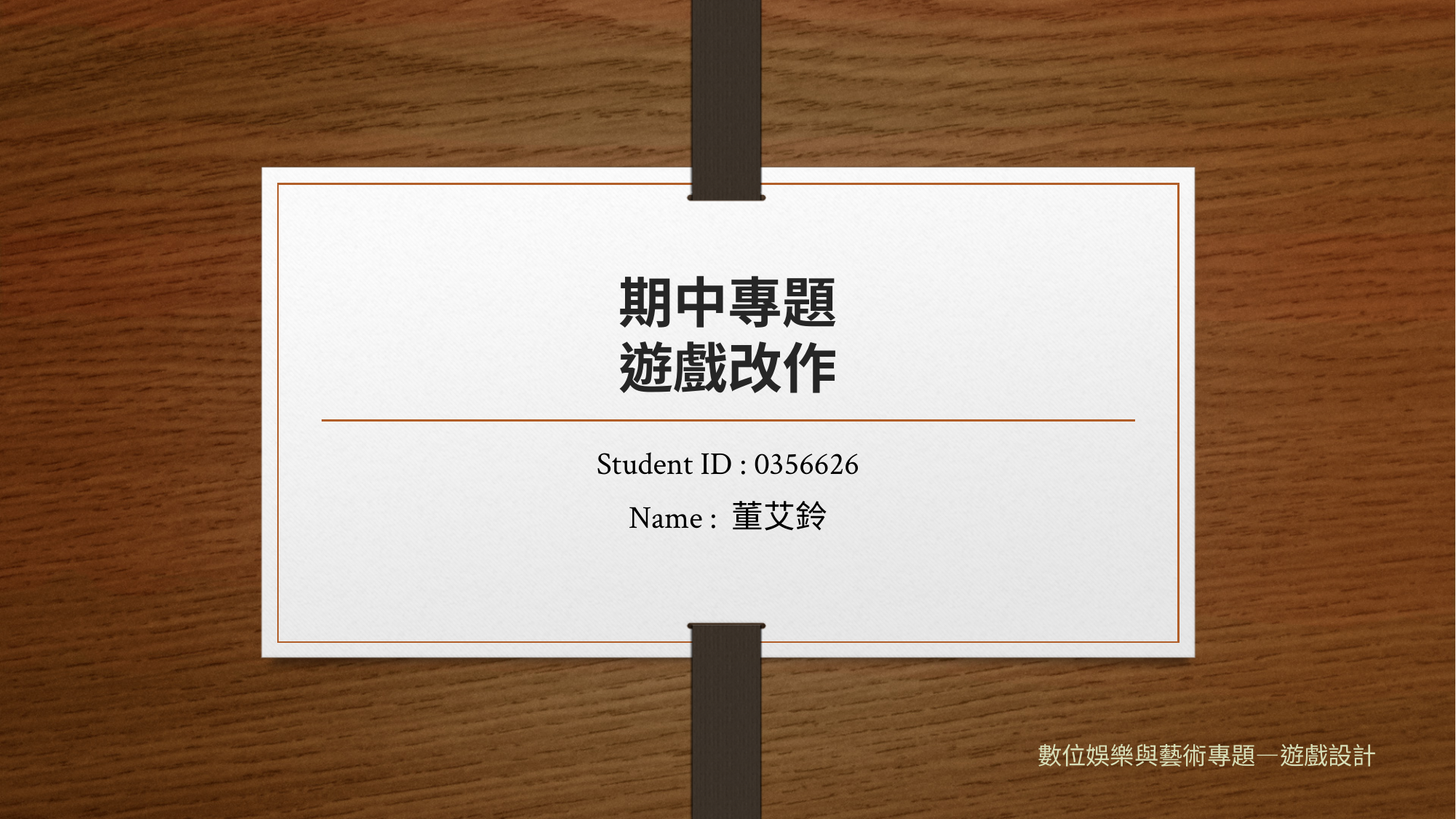

# 期中專題 遊戲改作
Student ID : 0356626
Name : 董艾鈴
數位娛樂與藝術專題—遊戲設計